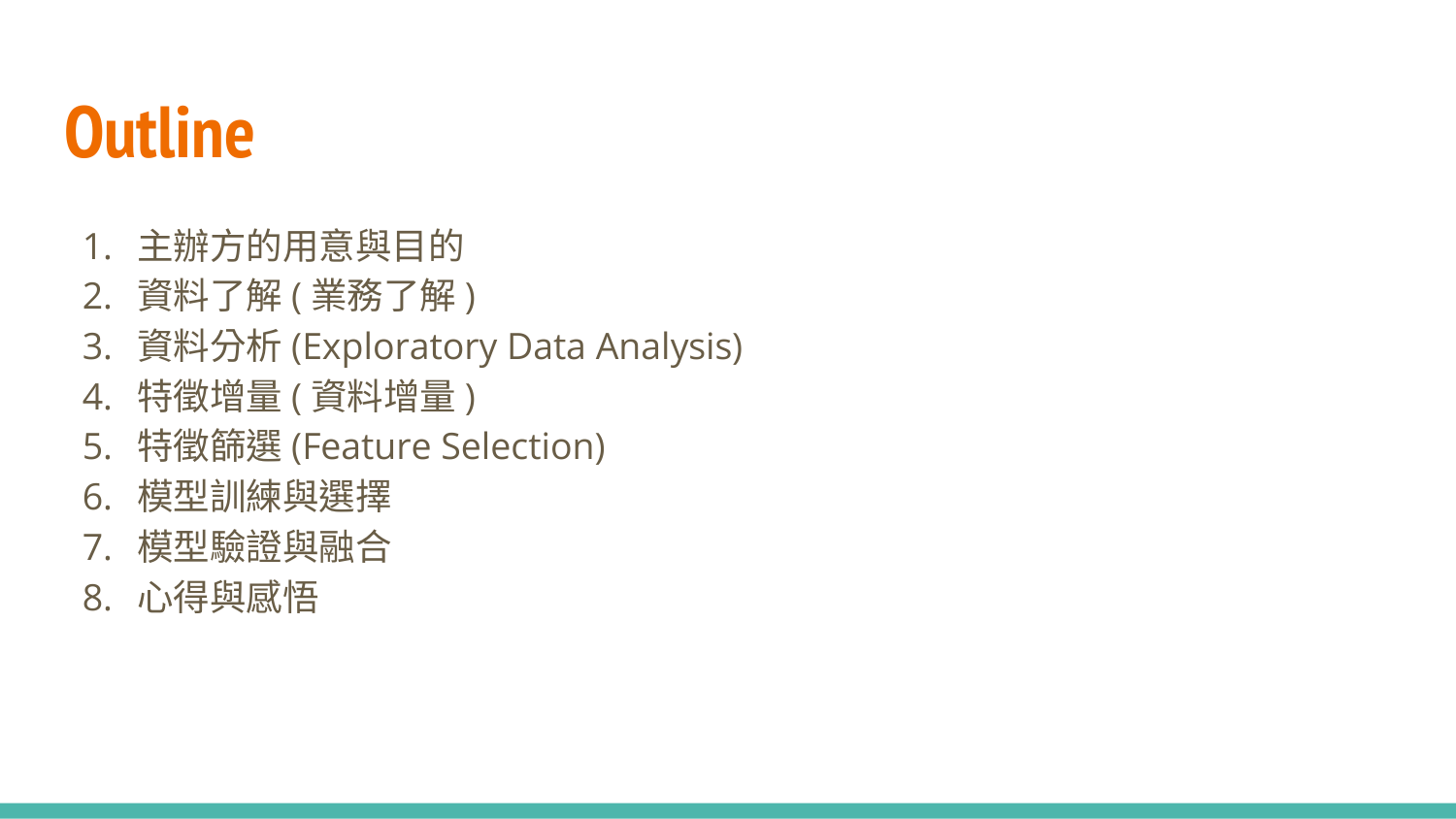

# Outline
主辦方的用意與目的
資料了解(業務了解)
資料分析(Exploratory Data Analysis)
特徵增量(資料增量)
特徵篩選(Feature Selection)
模型訓練與選擇
模型驗證與融合
心得與感悟